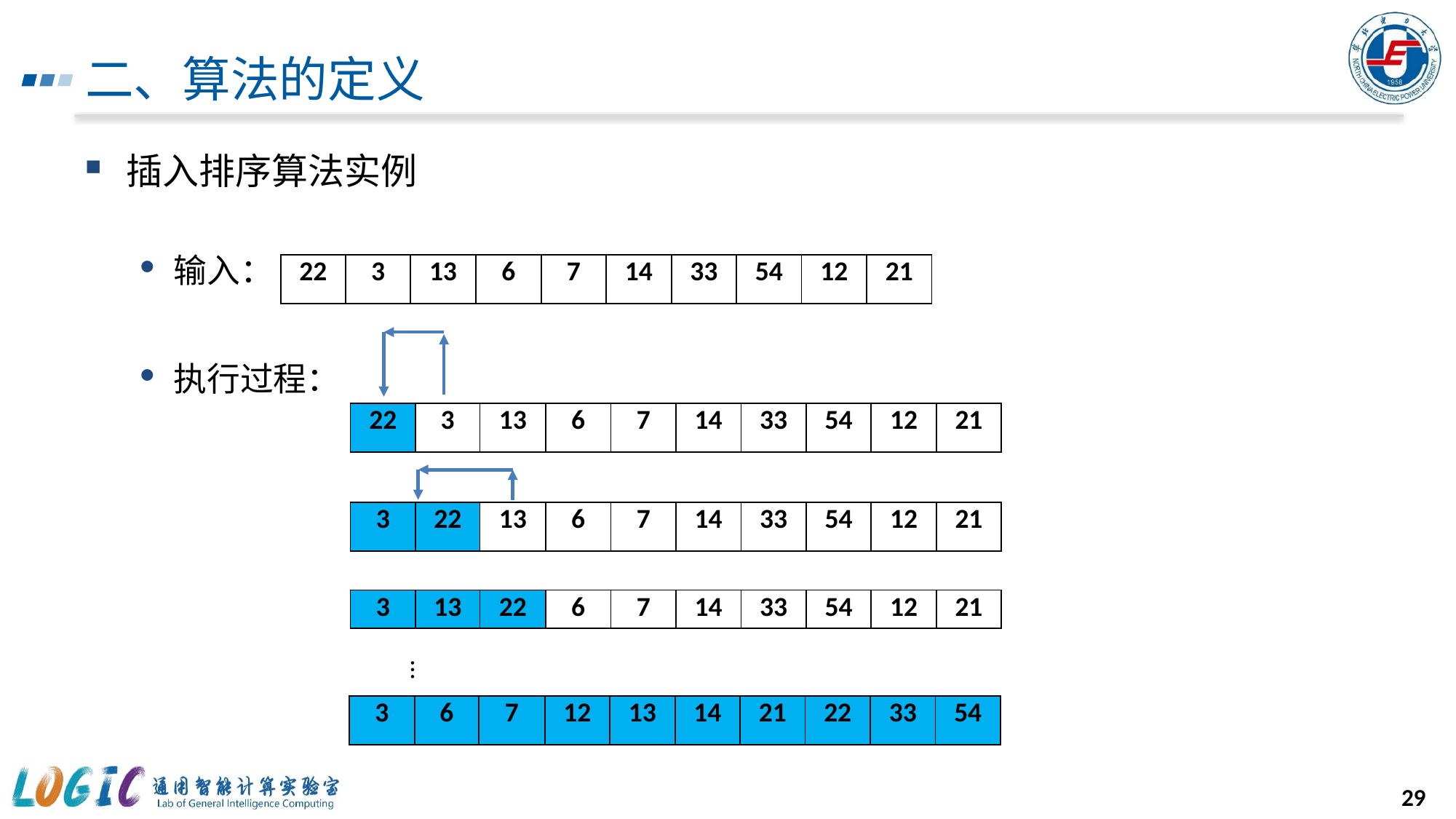

# 二、算法的定义
插入排序算法实例

输入：

执行过程：

| 22 | 3 | 13 | 6 | 7 | 14 | 33 | 54 | 12 | 21 |
| --- | --- | --- | --- | --- | --- | --- | --- | --- | --- |
| 22 | 3 | 13 | 6 | 7 | 14 | 33 | 54 | 12 | 21 |
| --- | --- | --- | --- | --- | --- | --- | --- | --- | --- |
| 3 | 22 | 13 | 6 | 7 | 14 | 33 | 54 | 12 | 21 |
| --- | --- | --- | --- | --- | --- | --- | --- | --- | --- |
| 3 | 13 | 22 | 6 | 7 | 14 | 33 | 54 | 12 | 21 |
| --- | --- | --- | --- | --- | --- | --- | --- | --- | --- |
…
| 3 | 6 | 7 | 12 | 13 | 14 | 21 | 22 | 33 | 54 |
| --- | --- | --- | --- | --- | --- | --- | --- | --- | --- |
29